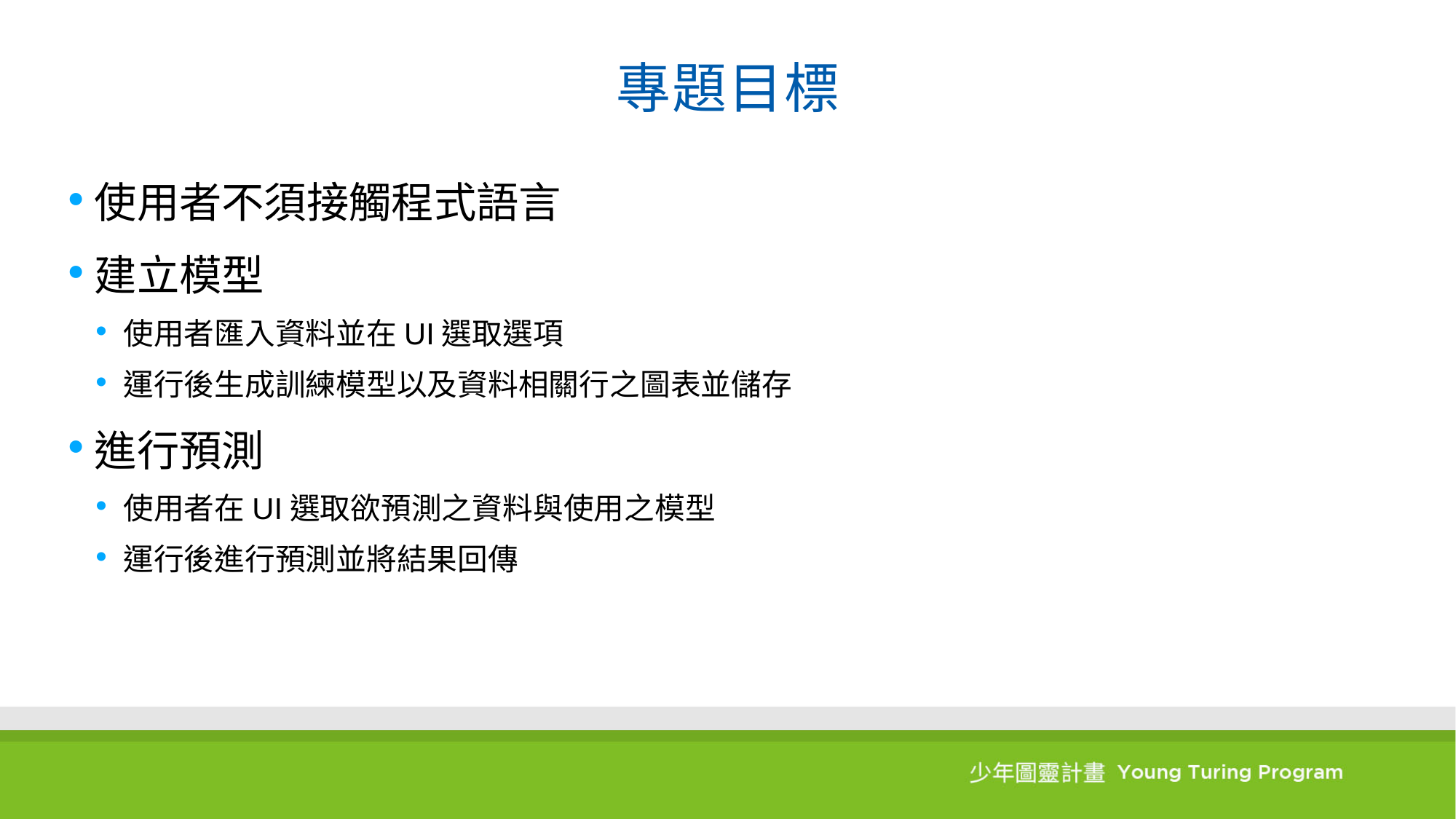

# 專題目標
使用者不須接觸程式語言
建立模型
使用者匯入資料並在UI選取選項
運行後生成訓練模型以及資料相關行之圖表並儲存
進行預測
使用者在UI選取欲預測之資料與使用之模型
運行後進行預測並將結果回傳